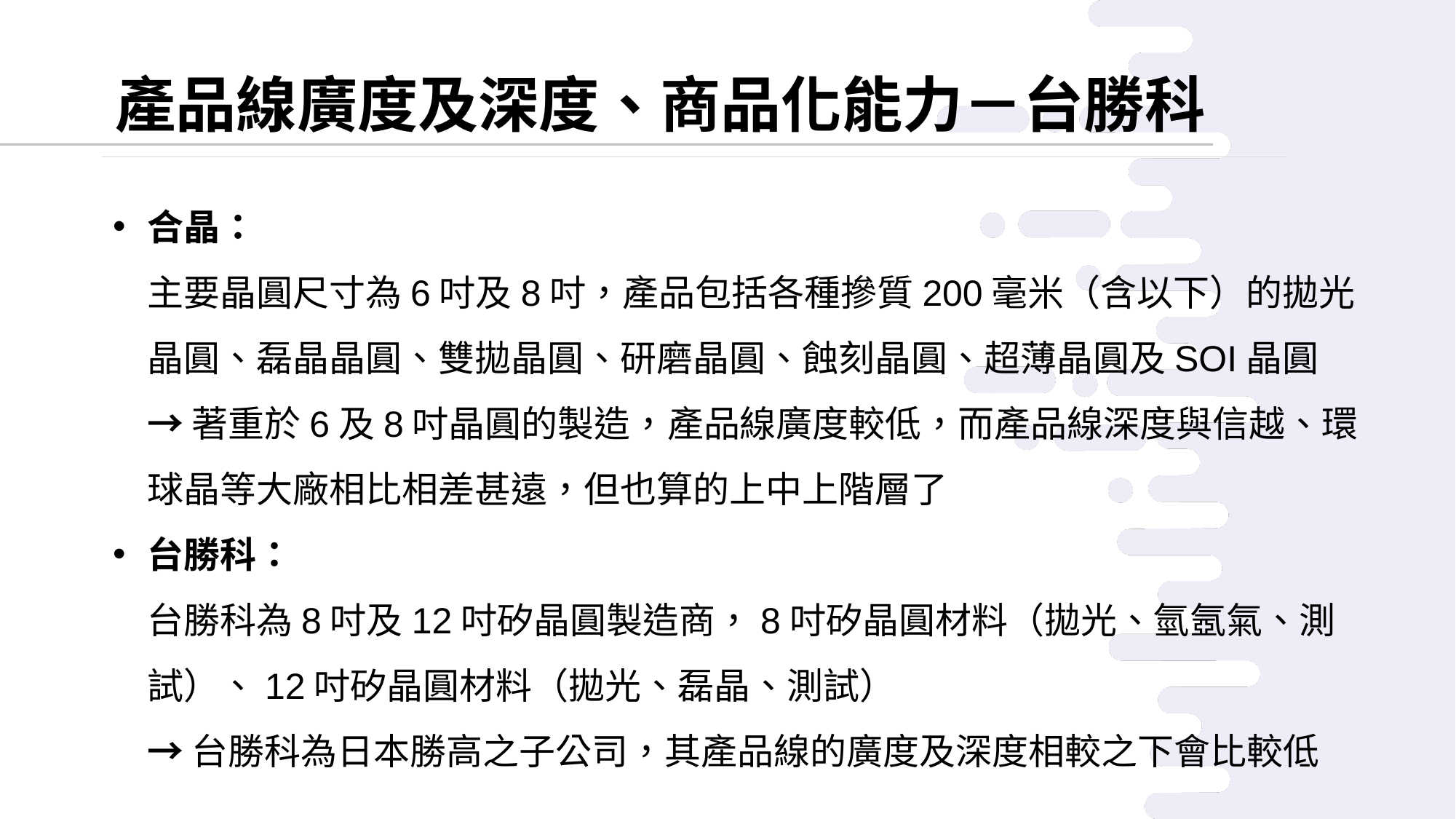

產品線廣度及深度、商品化能力－台勝科
合晶：
主要晶圓尺寸為6吋及8吋，產品包括各種摻質200毫米（含以下）的拋光晶圓、磊晶晶圓、雙拋晶圓、研磨晶圓、蝕刻晶圓、超薄晶圓及SOI晶圓
→ 著重於6及8吋晶圓的製造，產品線廣度較低，而產品線深度與信越、環球晶等大廠相比相差甚遠，但也算的上中上階層了
台勝科：
台勝科為8吋及12吋矽晶圓製造商，8吋矽晶圓材料（拋光、氫氬氣、測試）、12吋矽晶圓材料（拋光、磊晶、測試）
→ 台勝科為日本勝高之子公司，其產品線的廣度及深度相較之下會比較低